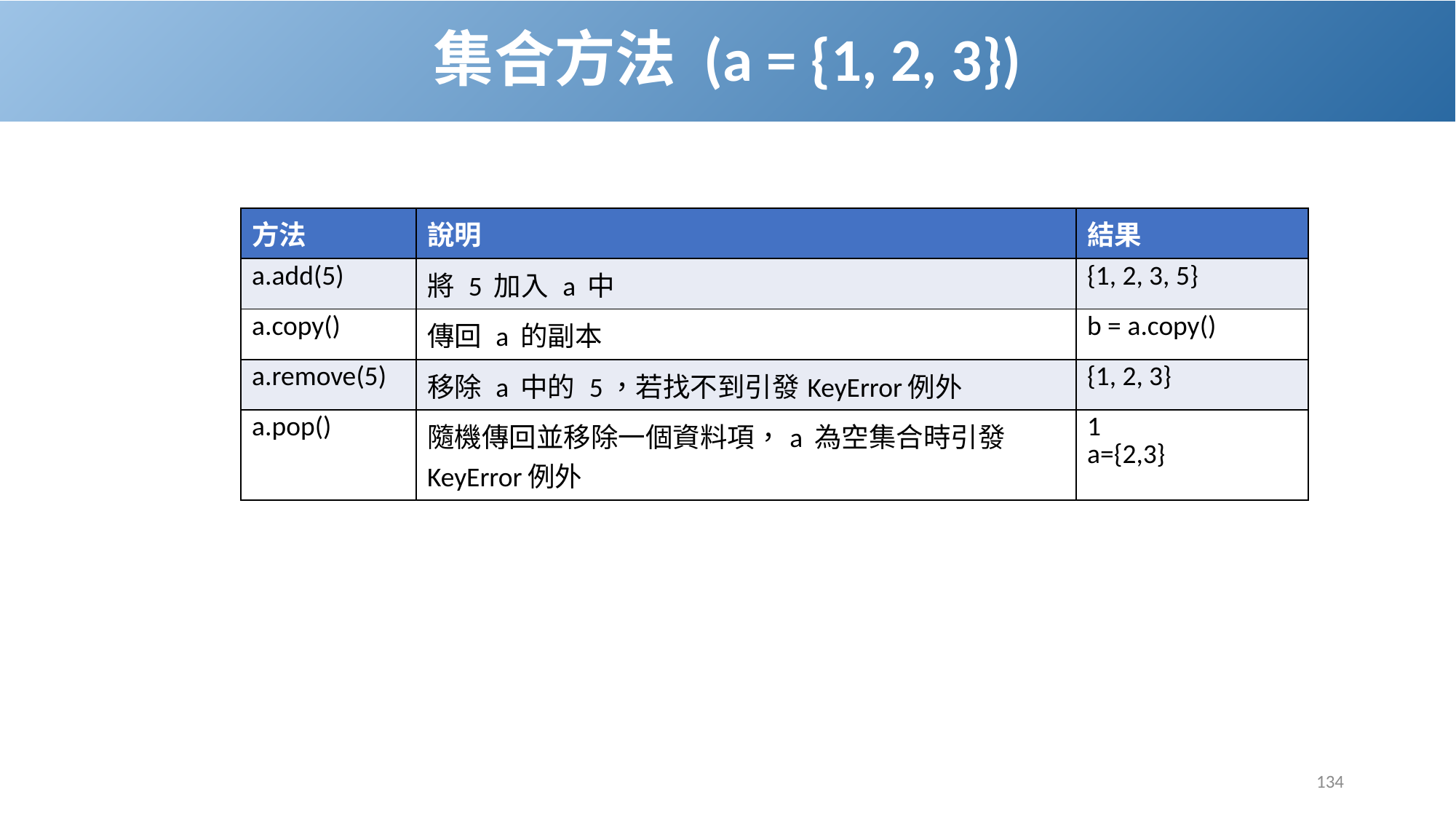

# 集合方法 (a = {1, 2, 3})
| 方法 | 說明 | 結果 |
| --- | --- | --- |
| a.add(5) | 將 5 加入 a 中 | {1, 2, 3, 5} |
| a.copy() | 傳回 a 的副本 | b = a.copy() |
| a.remove(5) | 移除 a 中的 5，若找不到引發KeyError例外 | {1, 2, 3} |
| a.pop() | 隨機傳回並移除一個資料項，a 為空集合時引發KeyError例外 | 1 a={2,3} |
134